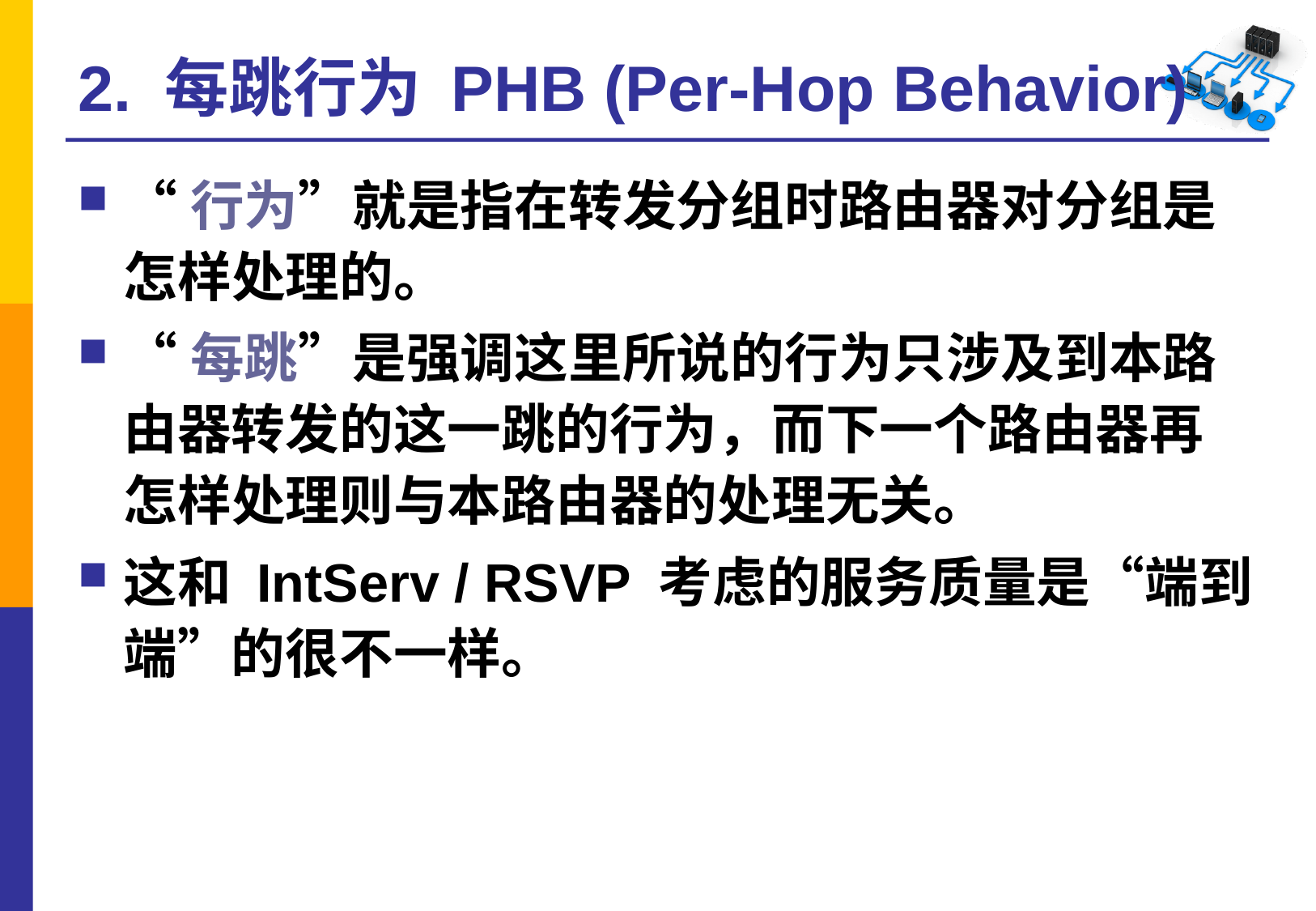

# 2. 每跳行为 PHB (Per-Hop Behavior)
“行为”就是指在转发分组时路由器对分组是怎样处理的。
“每跳”是强调这里所说的行为只涉及到本路由器转发的这一跳的行为，而下一个路由器再怎样处理则与本路由器的处理无关。
这和 IntServ / RSVP 考虑的服务质量是“端到端”的很不一样。